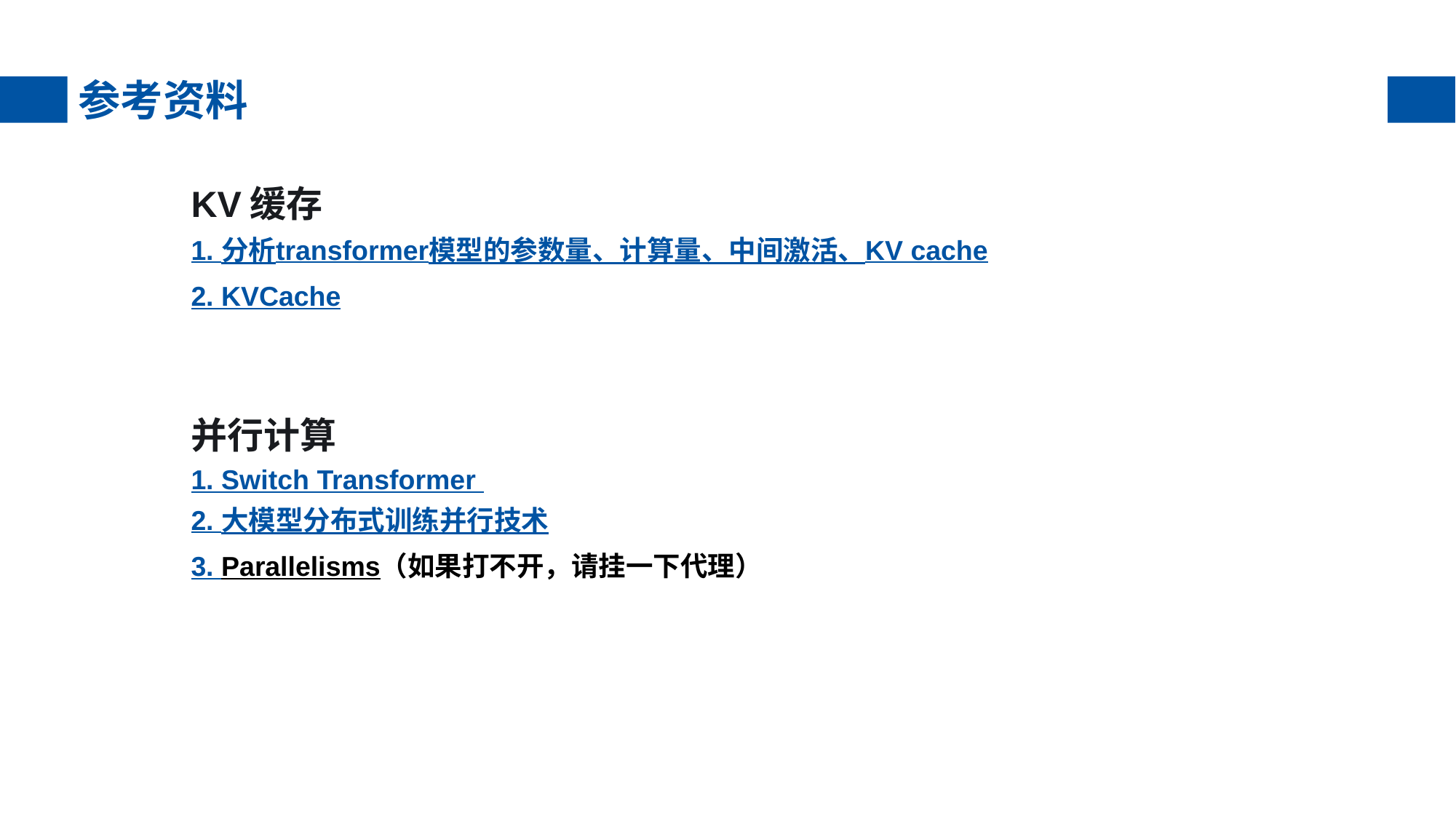

参考资料
KV缓存
1. 分析transformer模型的参数量、计算量、中间激活、KV cache
2. KVCache

并行计算
1. Switch Transformer
2. 大模型分布式训练并行技术
3. Parallelisms（如果打不开，请挂一下代理）